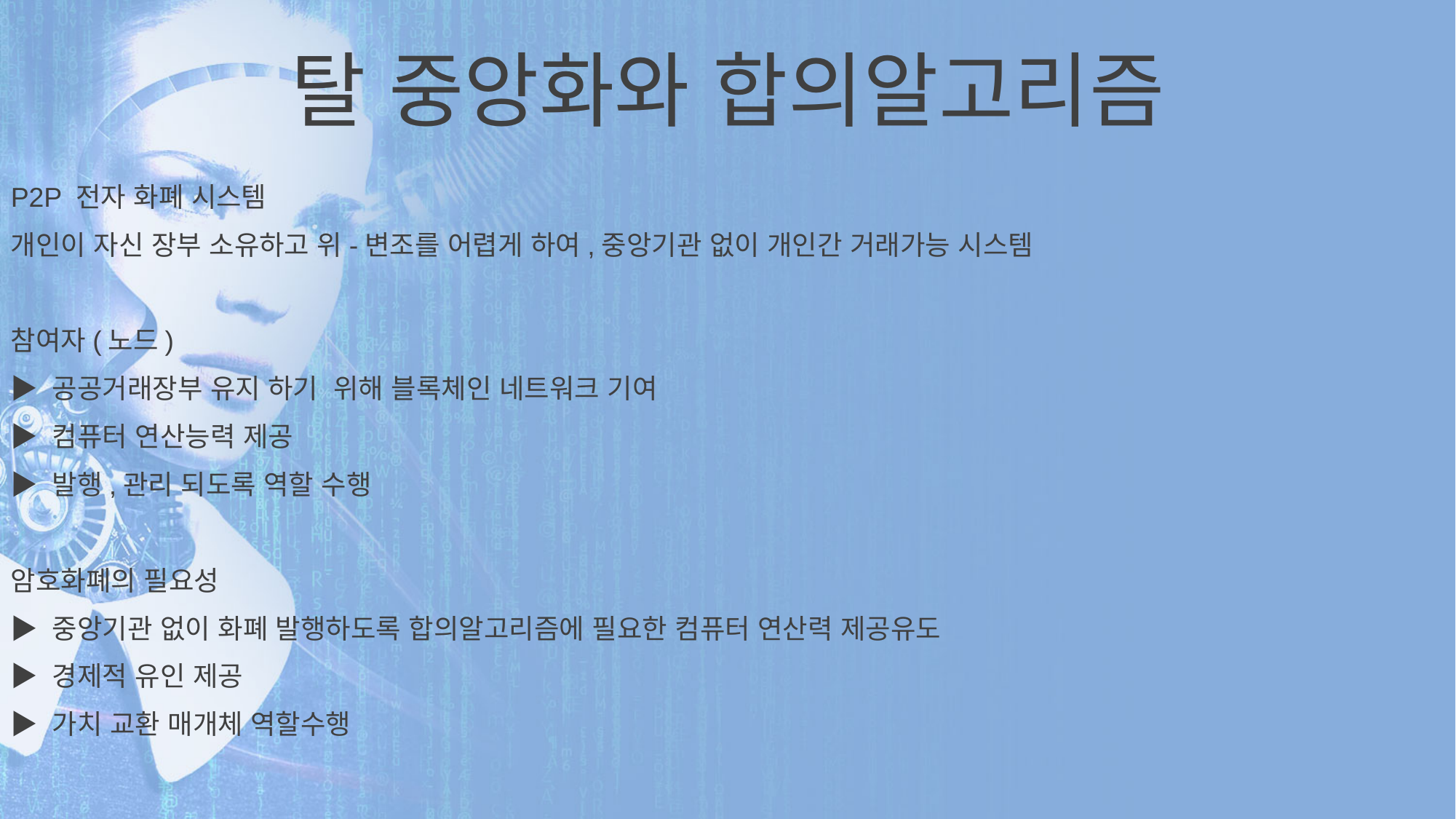

탈 중앙화와 합의알고리즘
P2P 전자 화폐 시스템
개인이 자신 장부 소유하고 위-변조를 어렵게 하여,중앙기관 없이 개인간 거래가능 시스템

참여자(노드)
▶ 공공거래장부 유지 하기  위해 블록체인 네트워크 기여
▶ 컴퓨터 연산능력 제공
▶ 발행,관리 되도록 역할 수행

암호화폐의 필요성
▶ 중앙기관 없이 화폐 발행하도록 합의알고리즘에 필요한 컴퓨터 연산력 제공유도
▶ 경제적 유인 제공
▶ 가치 교환 매개체 역할수행